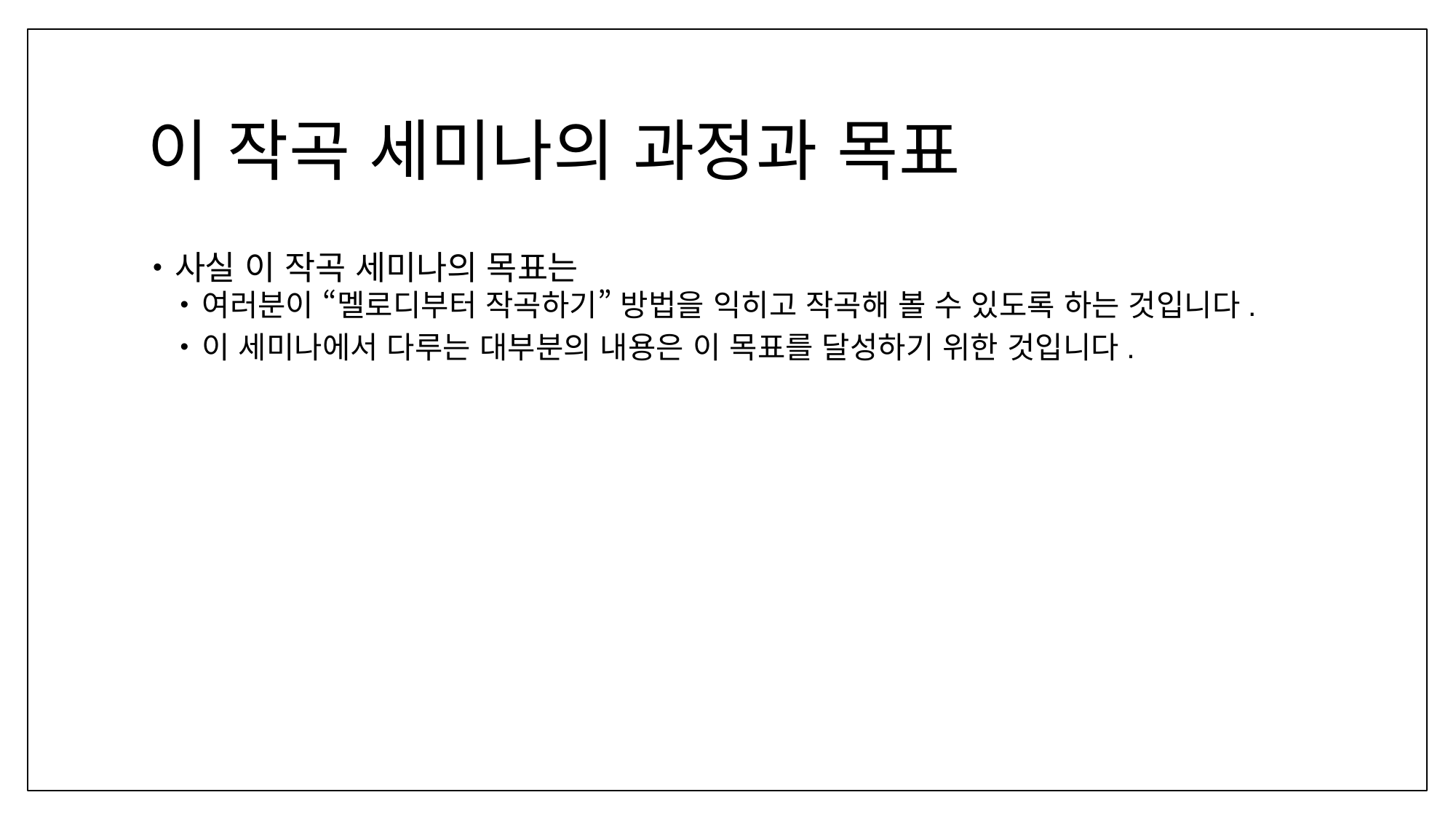

# 이 작곡 세미나의 과정과 목표
사실 이 작곡 세미나의 목표는
여러분이 “멜로디부터 작곡하기” 방법을 익히고 작곡해 볼 수 있도록 하는 것입니다.
이 세미나에서 다루는 대부분의 내용은 이 목표를 달성하기 위한 것입니다.